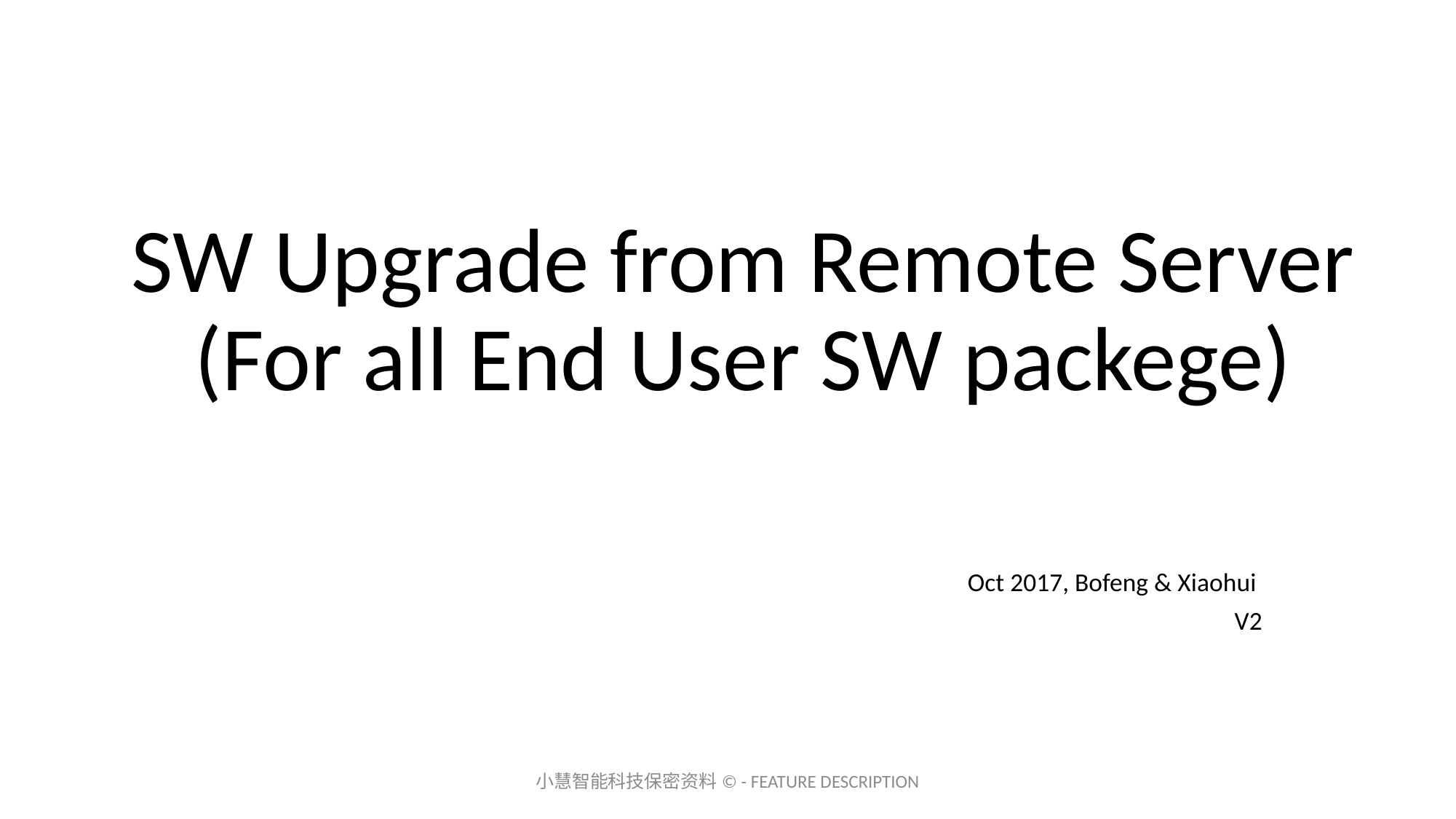

# SW Upgrade from Remote Server (For all End User SW packege)
Oct 2017, Bofeng & Xiaohui
V2

小慧智能科技保密资料© - FEATURE DESCRIPTION
21